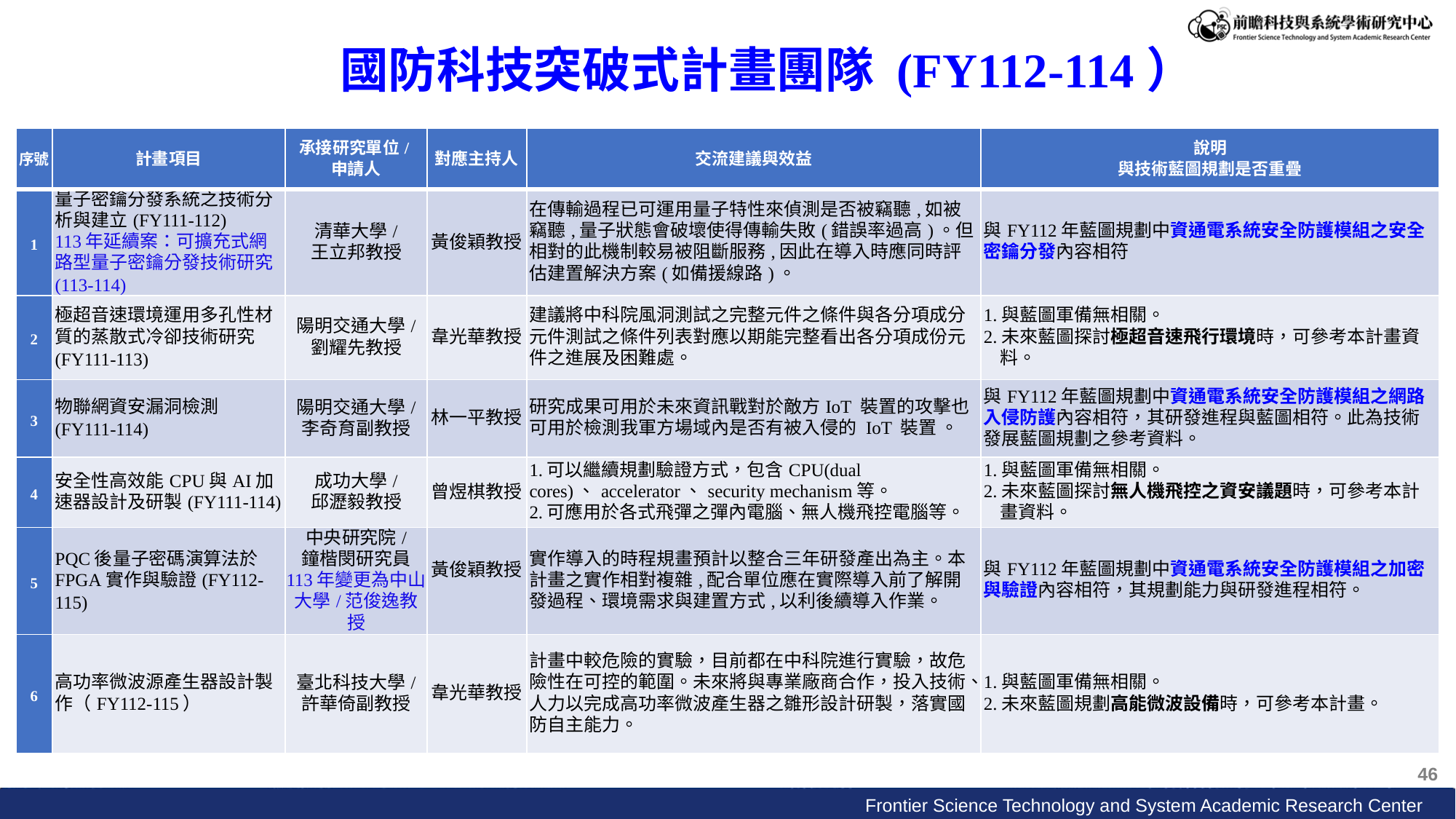

國防科技突破式計畫團隊 (FY112-114）
| 序號 | 計畫項目 | 承接研究單位/ 申請人 | 對應主持人 | 交流建議與效益 | 說明 與技術藍圖規劃是否重疊 |
| --- | --- | --- | --- | --- | --- |
| 1 | 量子密鑰分發系統之技術分析與建立(FY111-112) 113年延續案：可擴充式網路型量子密鑰分發技術研究(113-114) | 清華大學/ 王立邦教授 | 黃俊穎教授 | 在傳輸過程已可運用量子特性來偵測是否被竊聽,如被竊聽,量子狀態會破壞使得傳輸失敗(錯誤率過高)。但相對的此機制較易被阻斷服務,因此在導入時應同時評估建置解決方案(如備援線路)。 | 與FY112年藍圖規劃中資通電系統安全防護模組之安全密鑰分發內容相符 |
| 2 | 極超音速環境運用多孔性材質的蒸散式冷卻技術研究(FY111-113) | 陽明交通大學/ 劉耀先教授 | 韋光華教授 | 建議將中科院風洞測試之完整元件之條件與各分項成分元件測試之條件列表對應以期能完整看出各分項成份元件之進展及困難處。 | 1.與藍圖軍備無相關。 2.未來藍圖探討極超音速飛行環境時，可參考本計畫資料。 |
| 3 | 物聯網資安漏洞檢測(FY111-114) | 陽明交通大學/ 李奇育副教授 | 林一平教授 | 研究成果可用於未來資訊戰對於敵方IoT 裝置的攻擊也可用於檢測我軍方場域內是否有被入侵的 IoT 裝置 。 | 與FY112年藍圖規劃中資通電系統安全防護模組之網路入侵防護內容相符，其研發進程與藍圖相符。此為技術發展藍圖規劃之參考資料。 |
| 4 | 安全性高效能CPU與AI加速器設計及研製(FY111-114) | 成功大學/ 邱瀝毅教授 | 曾煜棋教授 | 1.可以繼續規劃驗證方式，包含CPU(dual cores)、accelerator、security mechanism等。 2.可應用於各式飛彈之彈內電腦、無人機飛控電腦等。 | 1.與藍圖軍備無相關。 2.未來藍圖探討無人機飛控之資安議題時，可參考本計畫資料。 |
| 5 | PQC後量子密碼演算法於FPGA實作與驗證(FY112-115) | 中央研究院/ 鐘楷閔研究員 113年變更為中山大學/范俊逸教授 | 黃俊穎教授 | 實作導入的時程規畫預計以整合三年研發產出為主。本計畫之實作相對複雜,配合單位應在實際導入前了解開發過程、環境需求與建置方式,以利後續導入作業。 | 與FY112年藍圖規劃中資通電系統安全防護模組之加密與驗證內容相符，其規劃能力與研發進程相符。 |
| 6 | 高功率微波源產生器設計製作（FY112-115） | 臺北科技大學/ 許華倚副教授 | 韋光華教授 | 計畫中較危險的實驗，目前都在中科院進行實驗，故危險性在可控的範圍。未來將與專業廠商合作，投入技術、人力以完成高功率微波產生器之雛形設計研製，落實國防自主能力。 | 1.與藍圖軍備無相關。 2.未來藍圖規劃高能微波設備時，可參考本計畫。 |